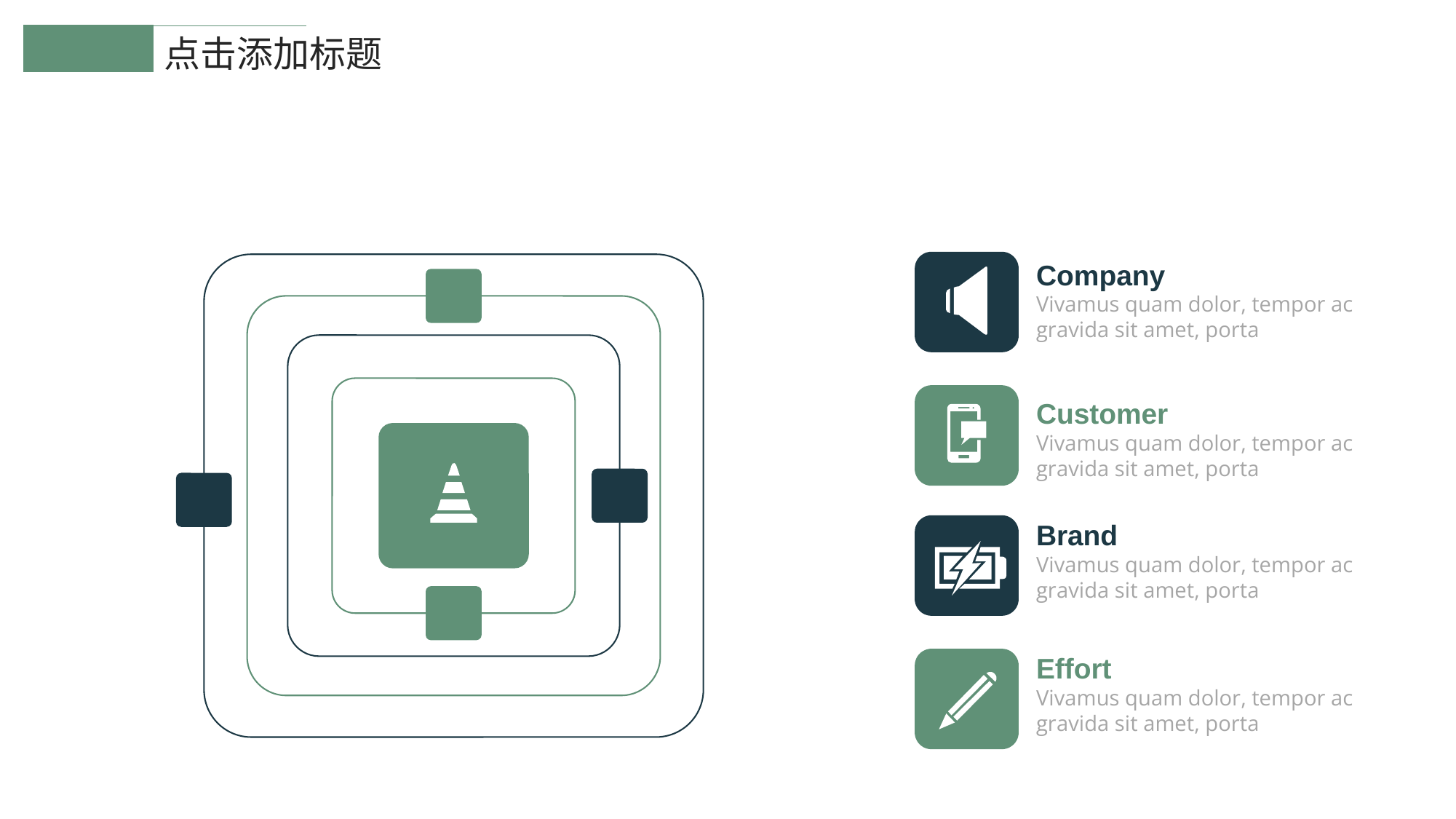

点击添加标题

Company
Vivamus quam dolor, tempor ac gravida sit amet, porta

Customer
Vivamus quam dolor, tempor ac gravida sit amet, porta

Brand
Vivamus quam dolor, tempor ac gravida sit amet, porta

Effort
Vivamus quam dolor, tempor ac gravida sit amet, porta